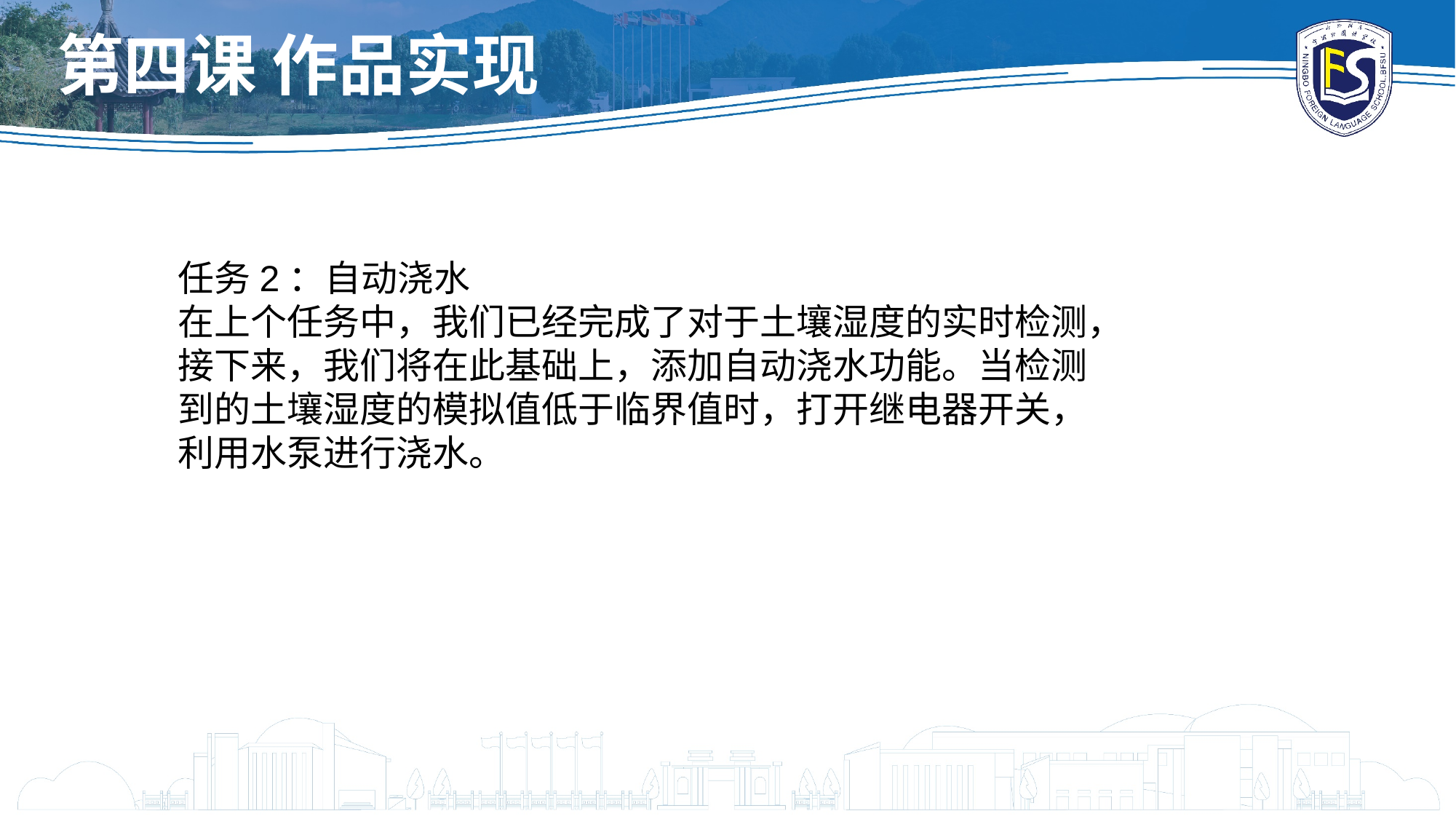

第四课 作品实现
任务2：自动浇水
在上个任务中，我们已经完成了对于土壤湿度的实时检测，接下来，我们将在此基础上，添加自动浇水功能。当检测到的土壤湿度的模拟值低于临界值时，打开继电器开关，利用水泵进行浇水。